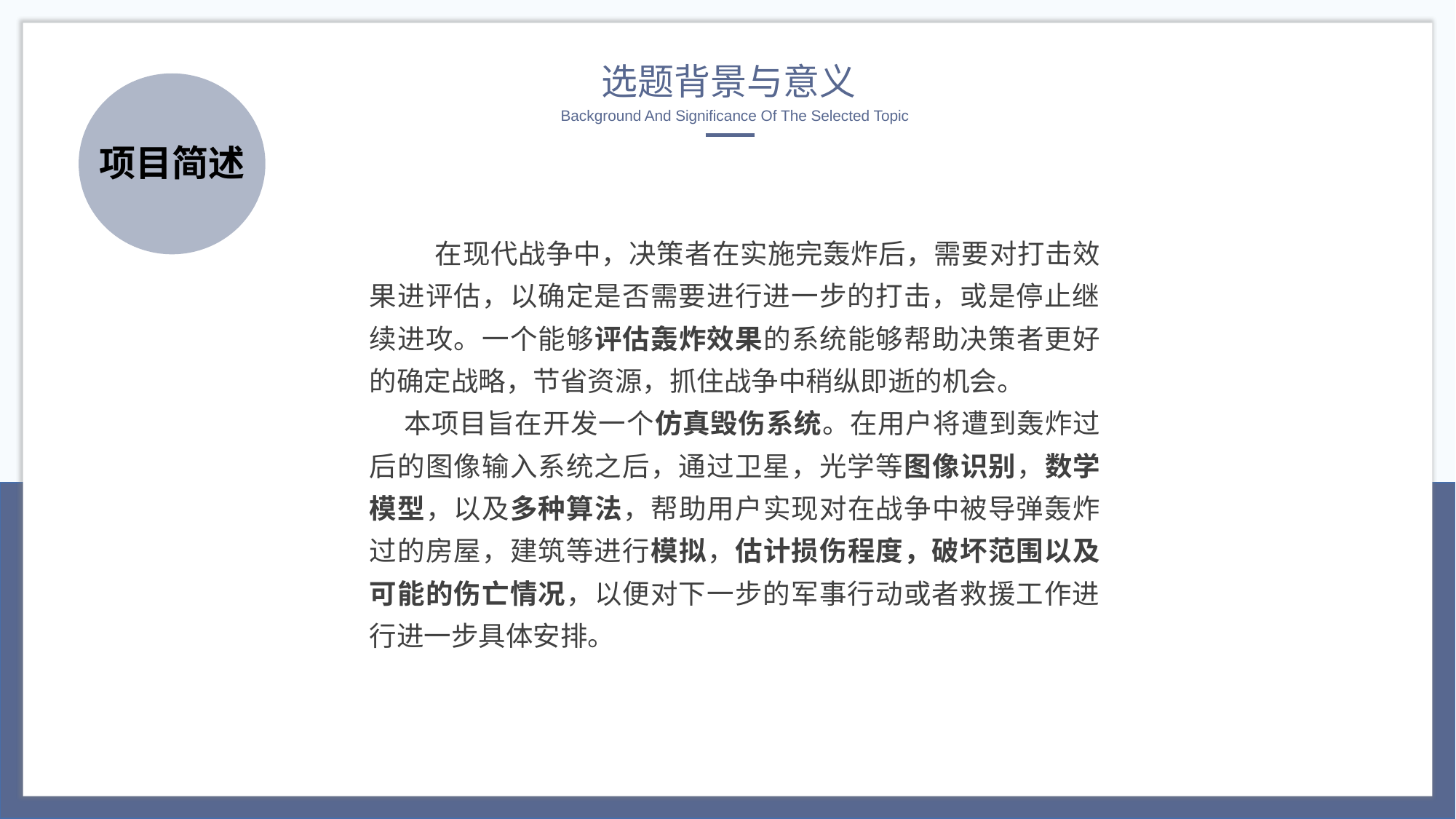

选题背景与意义
Background And Significance Of The Selected Topic

项目简述
          在现代战争中，决策者在实施完轰炸后，需要对打击效果进评估，以确定是否需要进行进一步的打击，或是停止继续进攻。一个能够评估轰炸效果的系统能够帮助决策者更好的确定战略，节省资源，抓住战争中稍纵即逝的机会。
    本项目旨在开发一个仿真毁伤系统。在用户将遭到轰炸过后的图像输入系统之后，通过卫星，光学等图像识别，数学模型，以及多种算法，帮助用户实现对在战争中被导弹轰炸过的房屋，建筑等进行模拟，估计损伤程度，破坏范围以及可能的伤亡情况，以便对下一步的军事行动或者救援工作进行进一步具体安排。